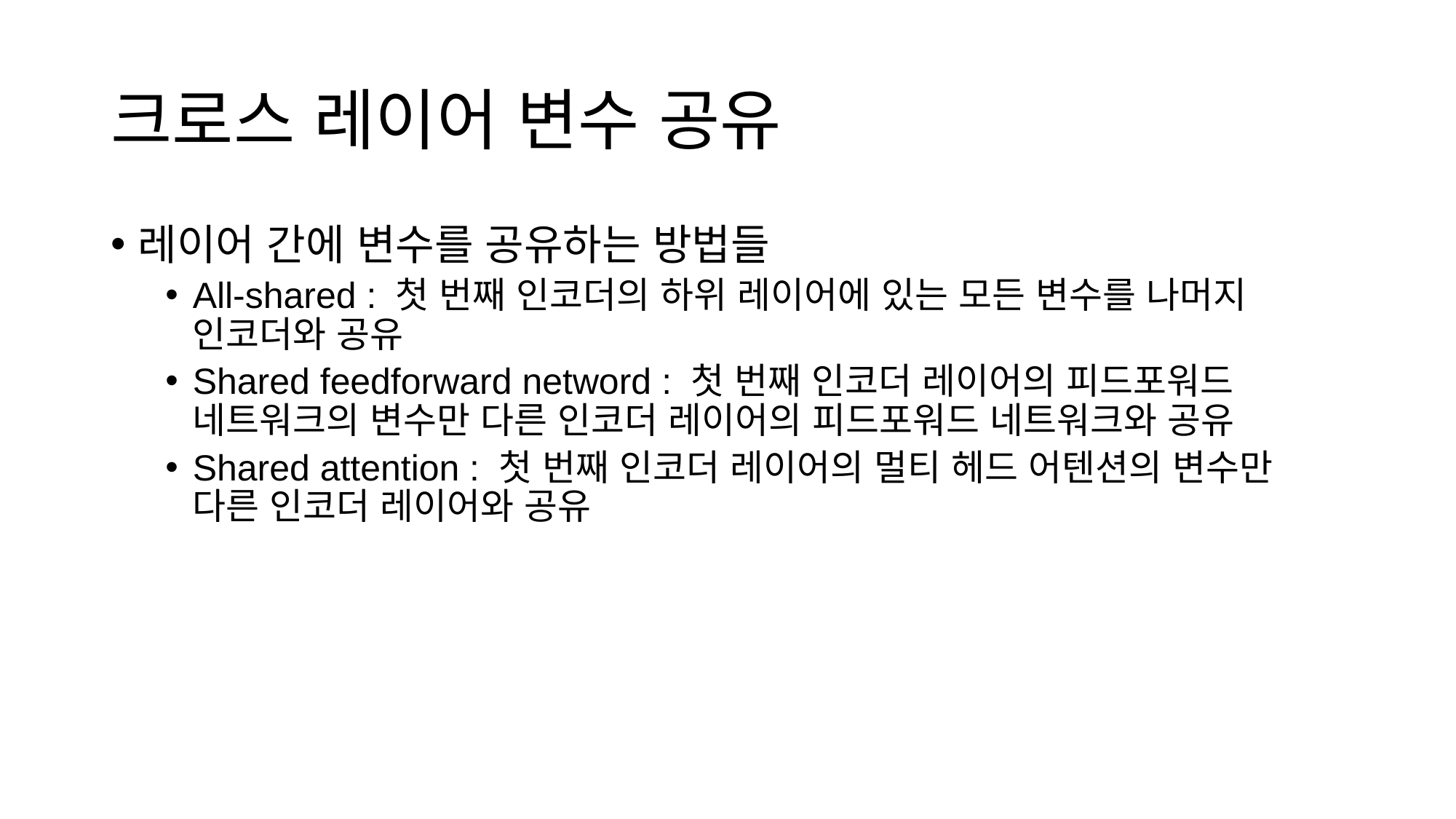

# 크로스 레이어 변수 공유
레이어 간에 변수를 공유하는 방법들
All-shared : 첫 번째 인코더의 하위 레이어에 있는 모든 변수를 나머지 인코더와 공유
Shared feedforward netword : 첫 번째 인코더 레이어의 피드포워드 네트워크의 변수만 다른 인코더 레이어의 피드포워드 네트워크와 공유
Shared attention : 첫 번째 인코더 레이어의 멀티 헤드 어텐션의 변수만 다른 인코더 레이어와 공유